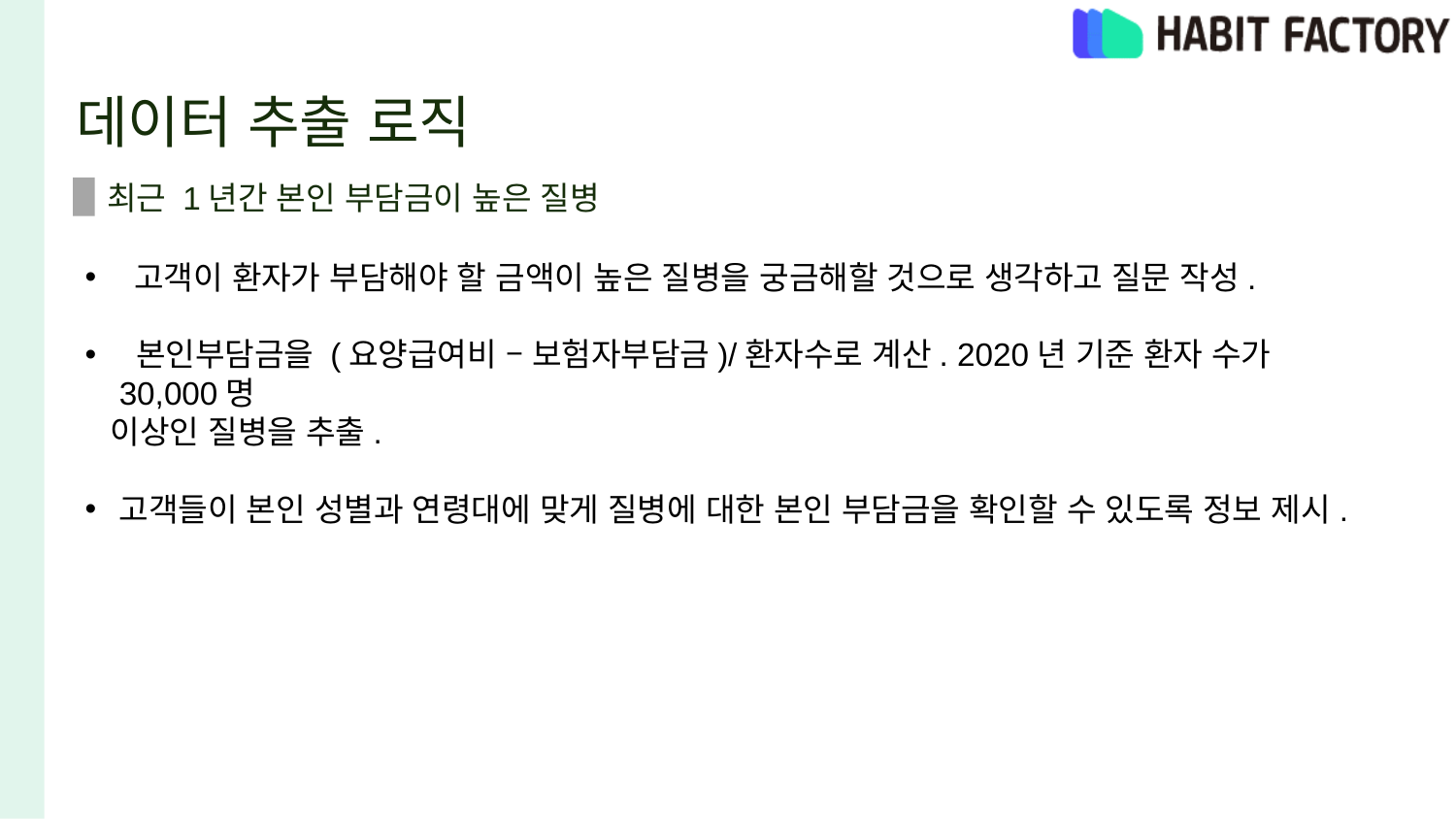

# 데이터 추출 로직
최근 1년간 본인 부담금이 높은 질병

 고객이 환자가 부담해야 할 금액이 높은 질병을 궁금해할 것으로 생각하고 질문 작성.

 본인부담금을 (요양급여비 – 보험자부담금)/환자수로 계산. 2020년 기준 환자 수가 30,000명
  이상인 질병을 추출.

고객들이 본인 성별과 연령대에 맞게 질병에 대한 본인 부담금을 확인할 수 있도록 정보 제시.